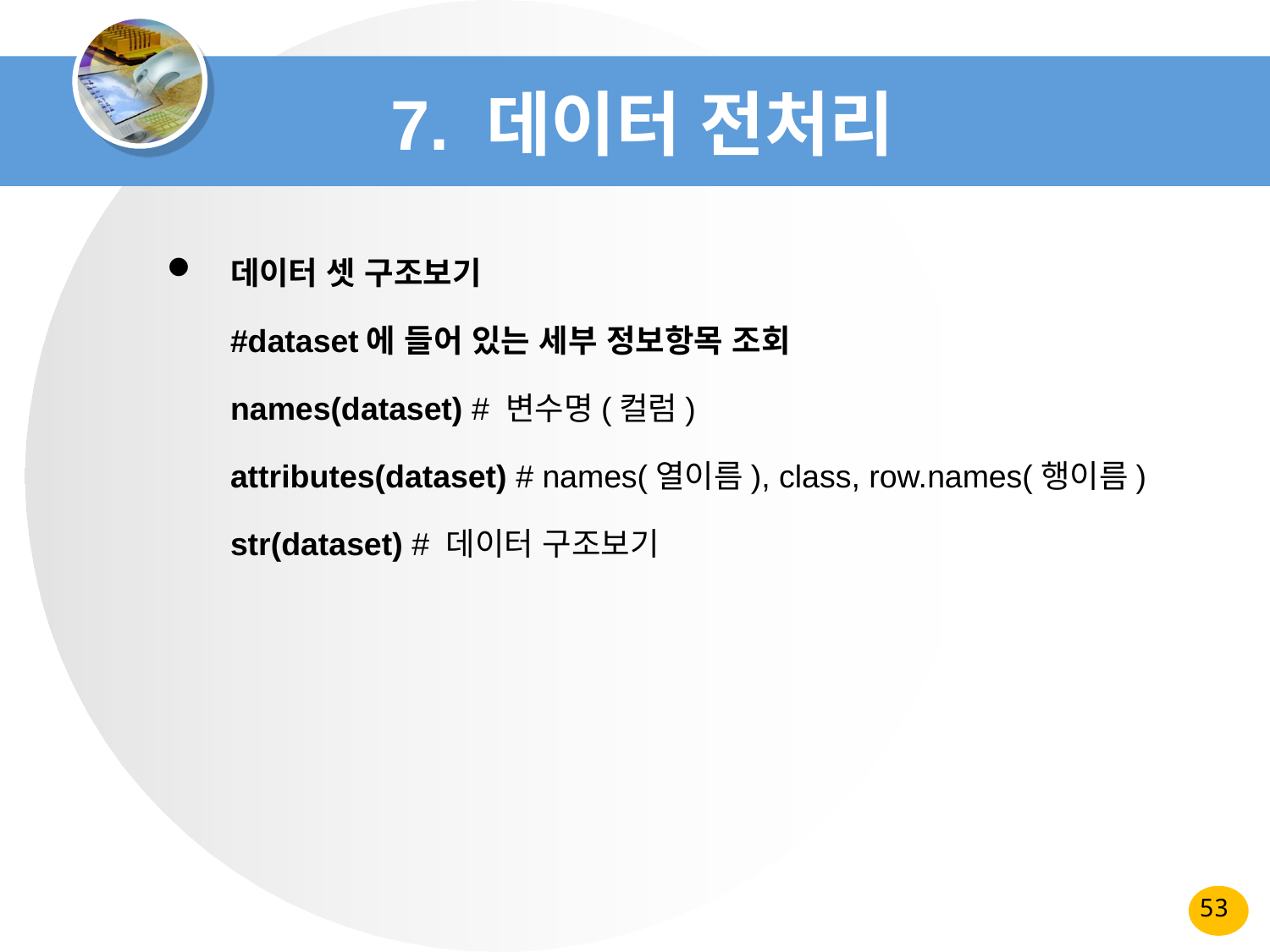

# 7. 데이터 전처리
데이터 셋 구조보기
#dataset에 들어 있는 세부 정보항목 조회
names(dataset) # 변수명(컬럼)
attributes(dataset) # names(열이름), class, row.names(행이름)
str(dataset) # 데이터 구조보기
53